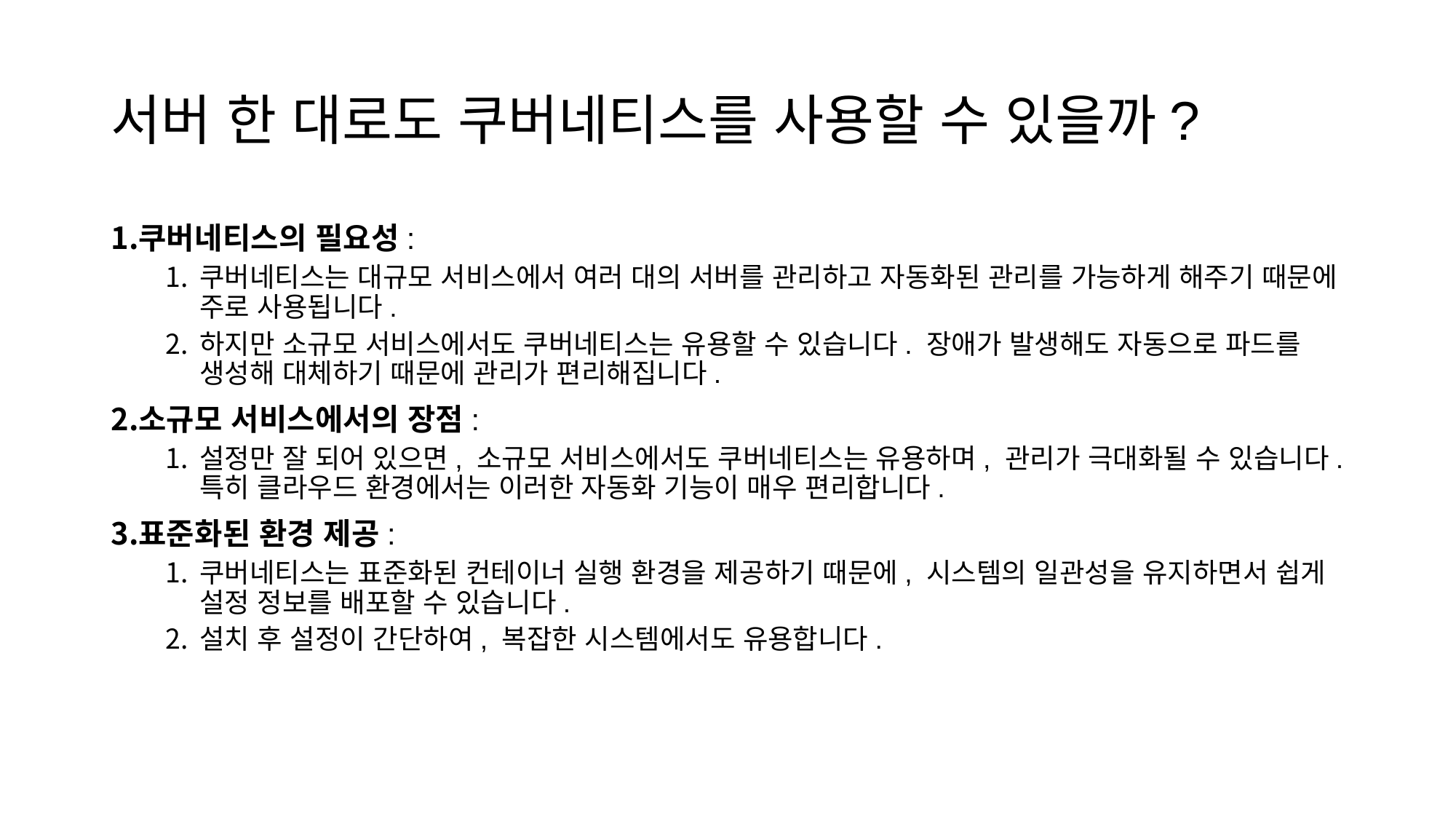

# 서버 한 대로도 쿠버네티스를 사용할 수 있을까?
쿠버네티스의 필요성:
쿠버네티스는 대규모 서비스에서 여러 대의 서버를 관리하고 자동화된 관리를 가능하게 해주기 때문에 주로 사용됩니다.
하지만 소규모 서비스에서도 쿠버네티스는 유용할 수 있습니다. 장애가 발생해도 자동으로 파드를 생성해 대체하기 때문에 관리가 편리해집니다.
소규모 서비스에서의 장점:
설정만 잘 되어 있으면, 소규모 서비스에서도 쿠버네티스는 유용하며, 관리가 극대화될 수 있습니다. 특히 클라우드 환경에서는 이러한 자동화 기능이 매우 편리합니다.
표준화된 환경 제공:
쿠버네티스는 표준화된 컨테이너 실행 환경을 제공하기 때문에, 시스템의 일관성을 유지하면서 쉽게 설정 정보를 배포할 수 있습니다.
설치 후 설정이 간단하여, 복잡한 시스템에서도 유용합니다.